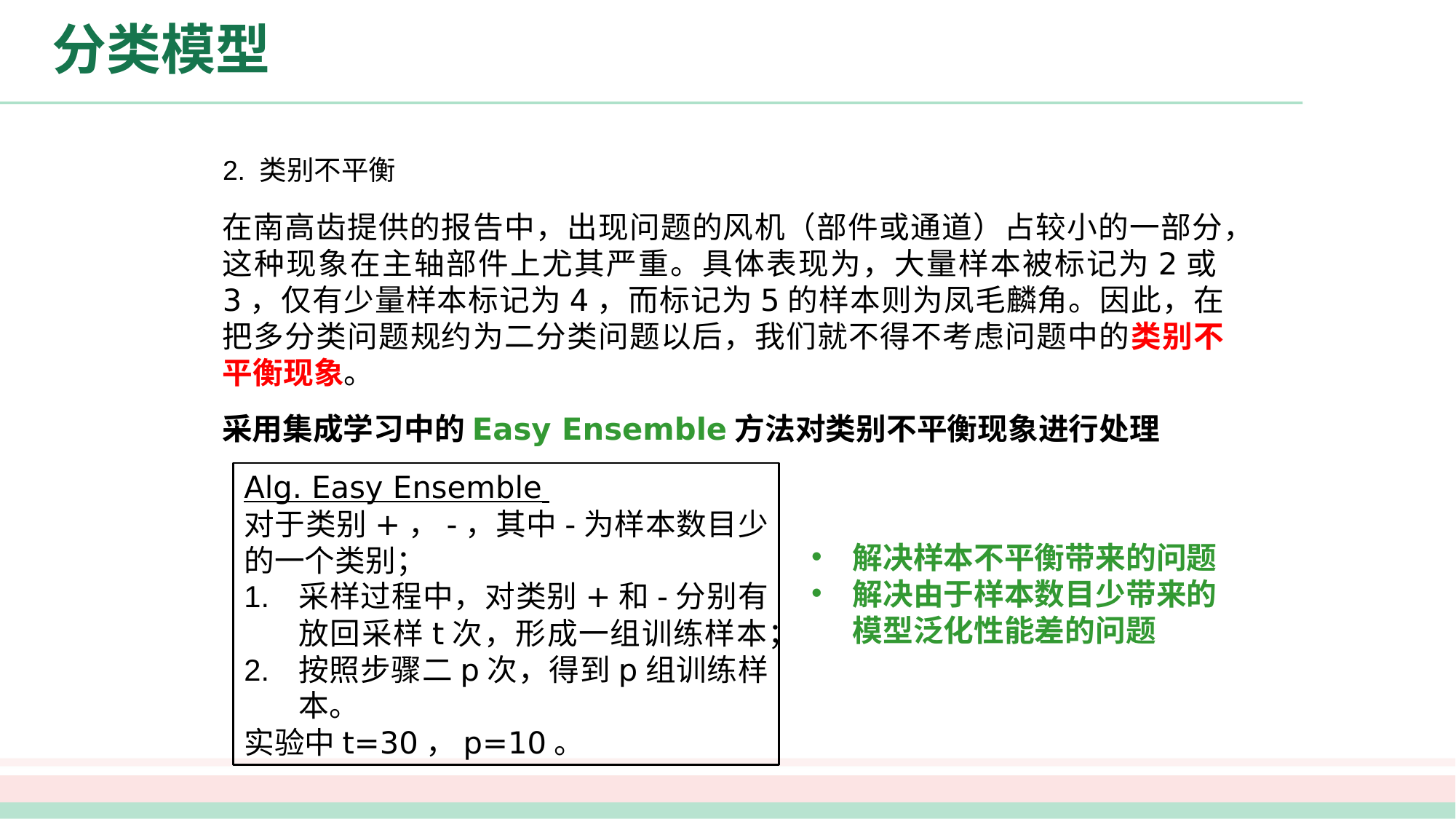

# 分类模型
2. 类别不平衡
在南高齿提供的报告中，出现问题的风机（部件或通道）占较小的一部分，这种现象在主轴部件上尤其严重。具体表现为，大量样本被标记为2或3，仅有少量样本标记为4，而标记为5的样本则为凤毛麟角。因此，在把多分类问题规约为二分类问题以后，我们就不得不考虑问题中的类别不平衡现象。
采用集成学习中的Easy Ensemble方法对类别不平衡现象进行处理
Alg. Easy Ensemble
对于类别+，-，其中-为样本数目少的一个类别；
采样过程中，对类别+和-分别有放回采样t次，形成一组训练样本；
按照步骤二p次，得到p组训练样本。
实验中t=30，p=10。
解决样本不平衡带来的问题
解决由于样本数目少带来的模型泛化性能差的问题